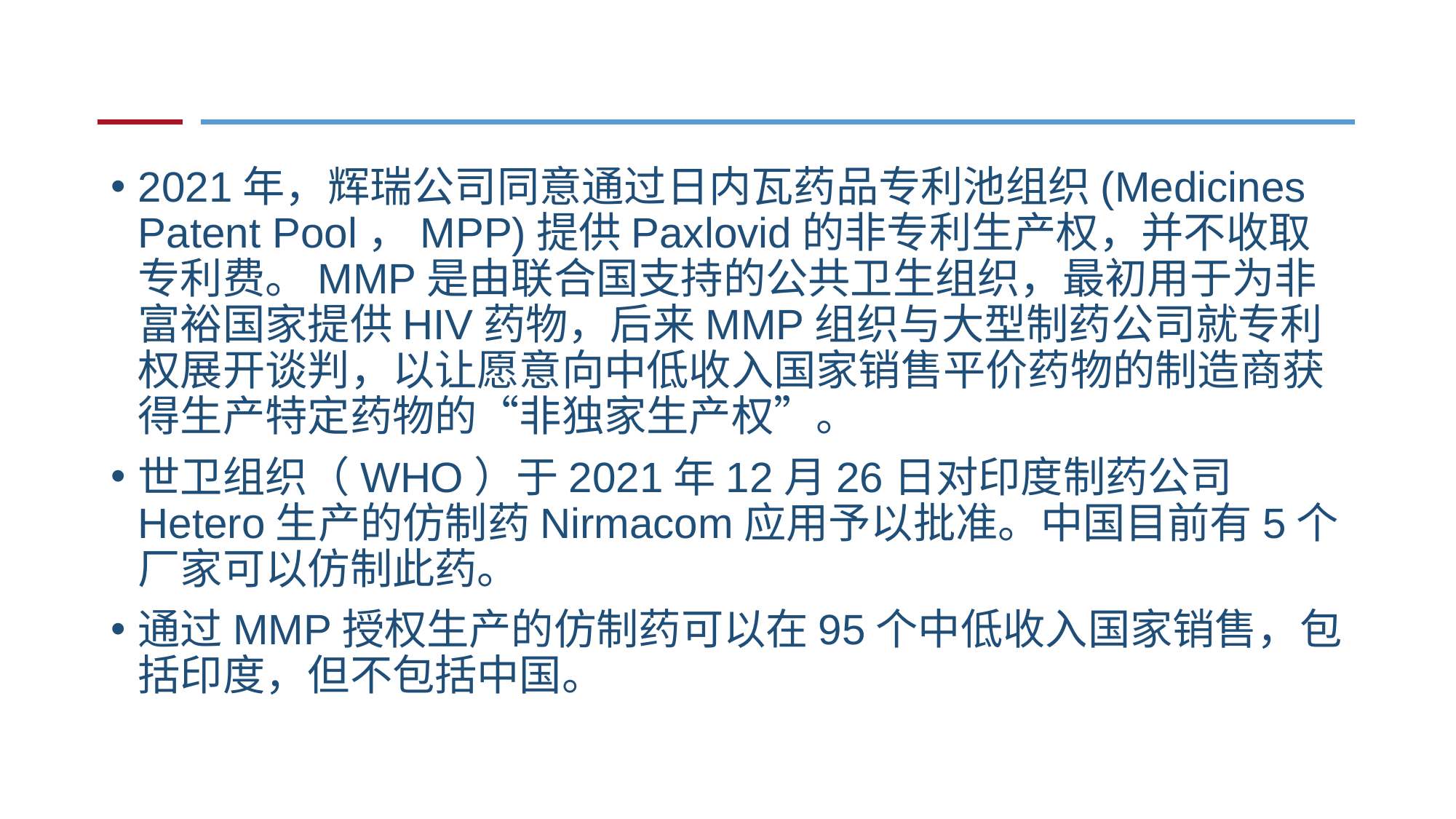

#
2021年，辉瑞公司同意通过日内瓦药品专利池组织(Medicines Patent Pool，MPP)提供Paxlovid的非专利生产权，并不收取专利费。MMP是由联合国支持的公共卫生组织，最初用于为非富裕国家提供HIV药物，后来MMP组织与大型制药公司就专利权展开谈判，以让愿意向中低收入国家销售平价药物的制造商获得生产特定药物的“非独家生产权”。
世卫组织（WHO）于2021年12月26日对印度制药公司Hetero生产的仿制药Nirmacom应用予以批准。中国目前有5个厂家可以仿制此药。
通过MMP授权生产的仿制药可以在95个中低收入国家销售，包括印度，但不包括中国。